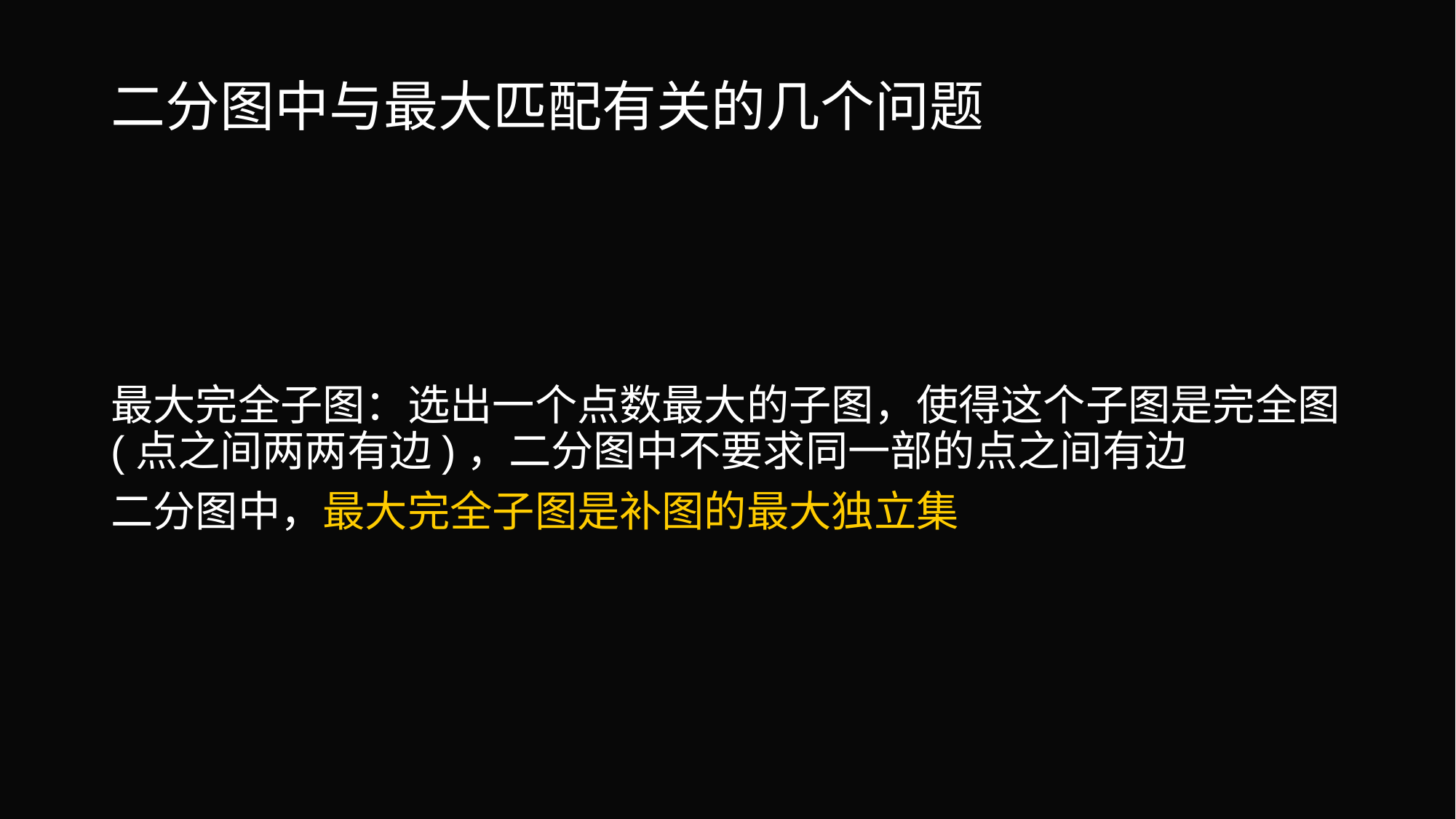

# 二分图中与最大匹配有关的几个问题
最大完全子图：选出一个点数最大的子图，使得这个子图是完全图(点之间两两有边)，二分图中不要求同一部的点之间有边
二分图中，最大完全子图是补图的最大独立集